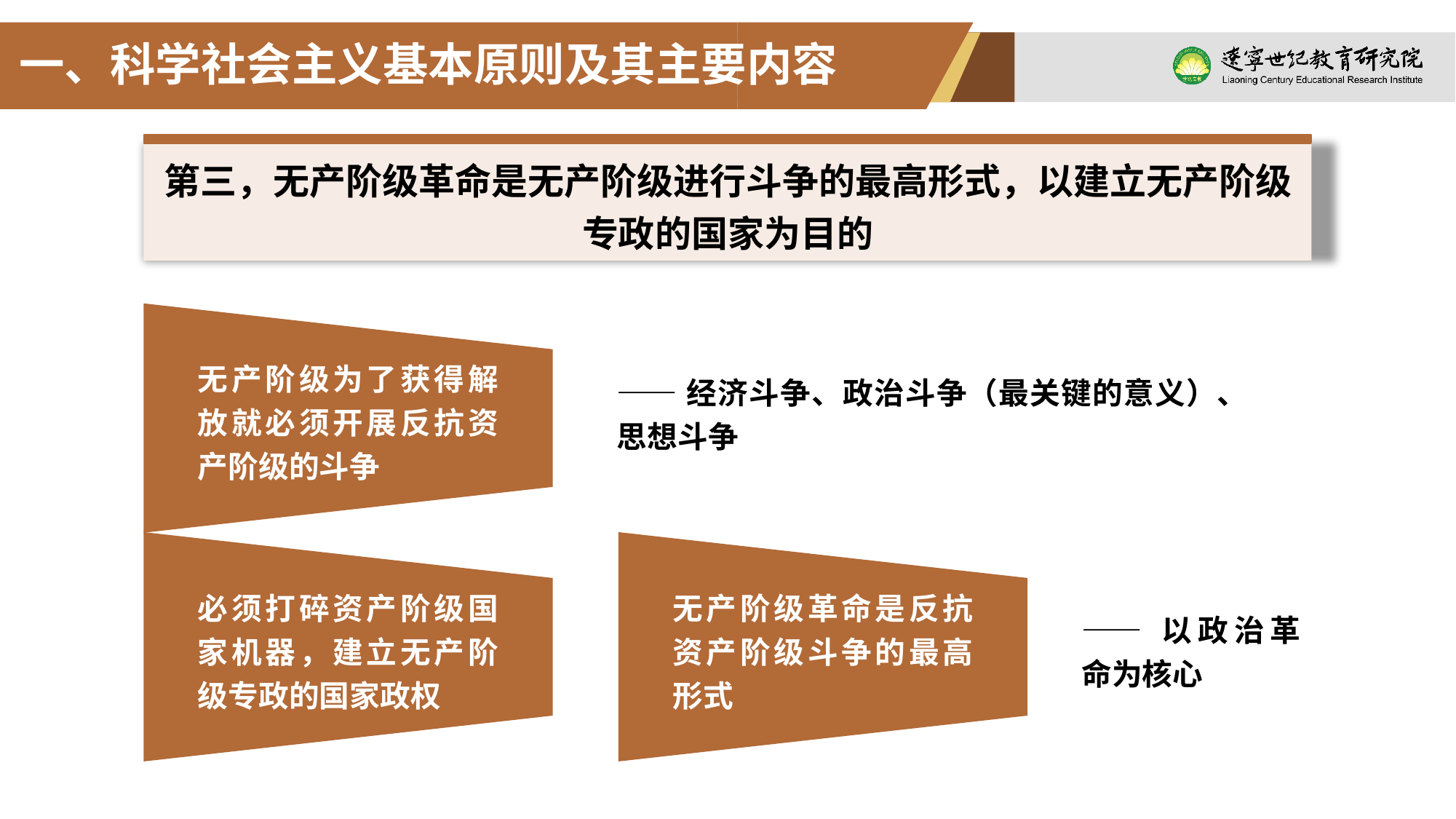

一、科学社会主义基本原则及其主要内容

第三，无产阶级革命是无产阶级进行斗争的最高形式，以建立无产阶级专政的国家为目的

无产阶级为了获得解放就必须开展反抗资产阶级的斗争
——经济斗争、政治斗争（最关键的意义）、思想斗争

必须打碎资产阶级国家机器，建立无产阶级专政的国家政权

无产阶级革命是反抗资产阶级斗争的最高形式
——以政治革命为核心